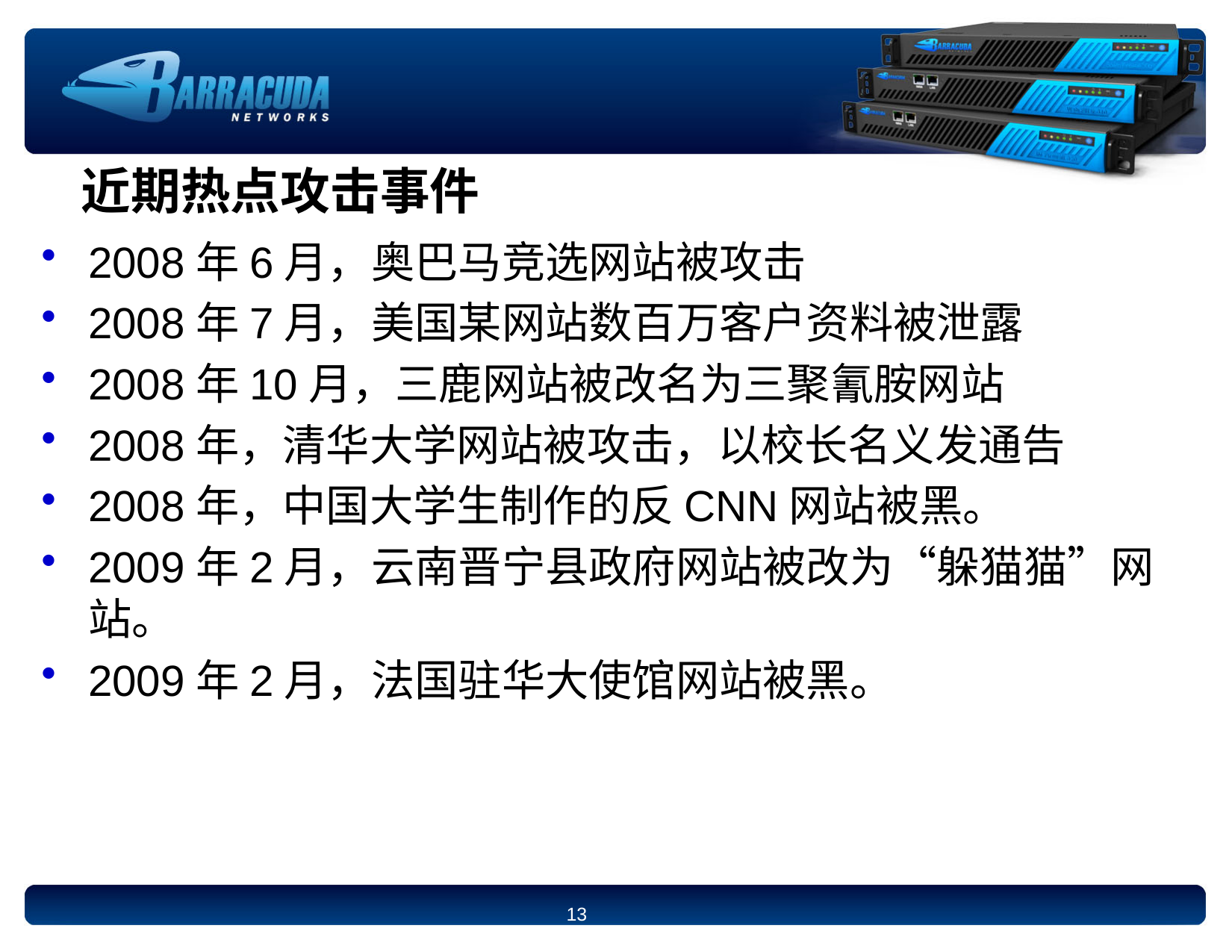

# 近期热点攻击事件
2008年6月，奥巴马竞选网站被攻击
2008年7月，美国某网站数百万客户资料被泄露
2008年10月，三鹿网站被改名为三聚氰胺网站
2008年，清华大学网站被攻击，以校长名义发通告
2008年，中国大学生制作的反CNN网站被黑。
2009年2月，云南晋宁县政府网站被改为“躲猫猫”网站。
2009年2月，法国驻华大使馆网站被黑。
13